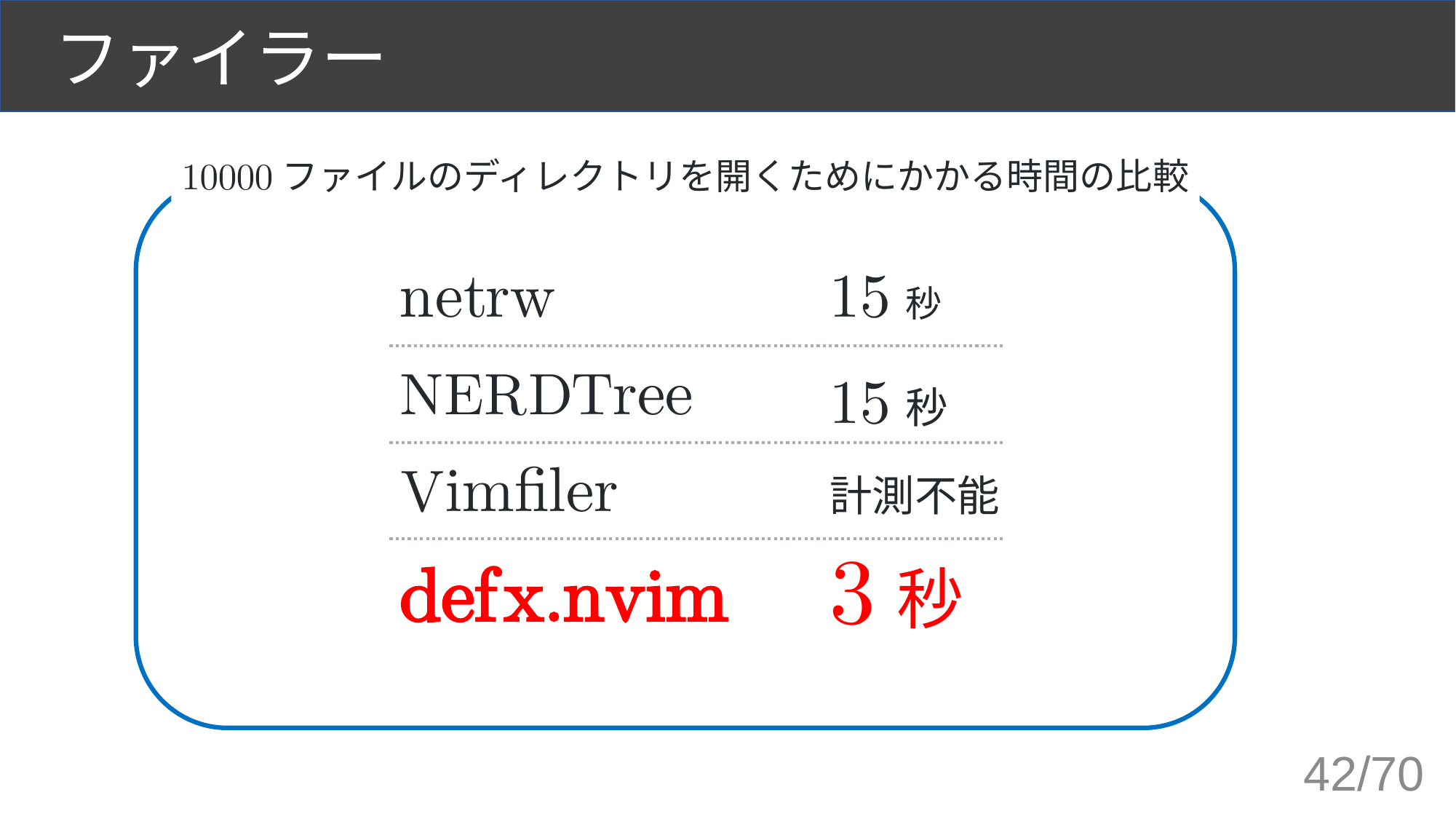

# ファイラー
10000ファイルのディレクトリを開くためにかかる時間の比較

netrw
NERDTree
Vimfiler
defx.nvim
15秒
15秒
計測不能
3秒
42